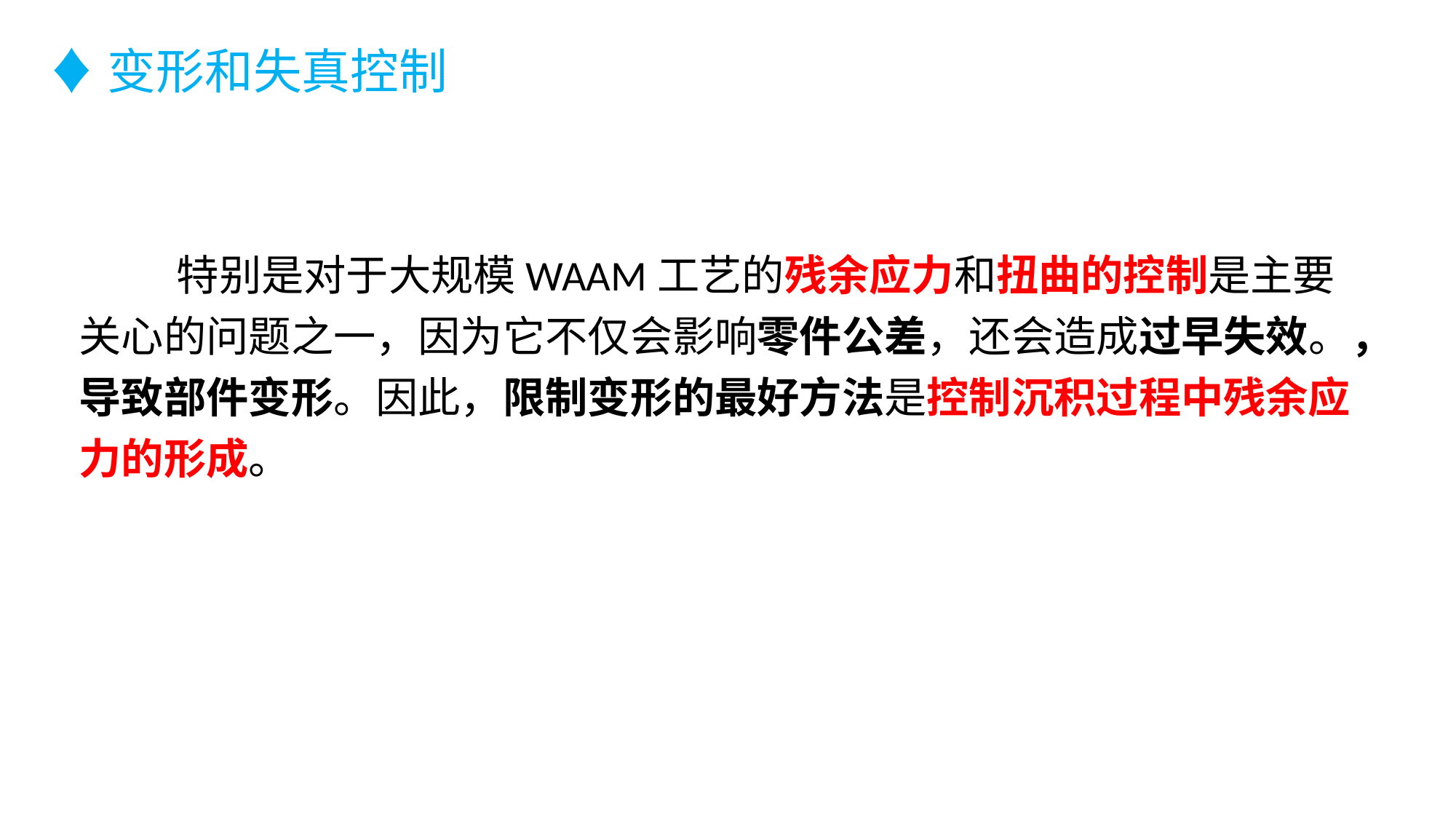

♦变形和失真控制
            特别是对于大规模WAAM工艺的残余应力和扭曲的控制是主要关心的问题之一，因为它不仅会影响零件公差，还会造成过早失效。，导致部件变形。因此，限制变形的最好方法是控制沉积过程中残余应力的形成。